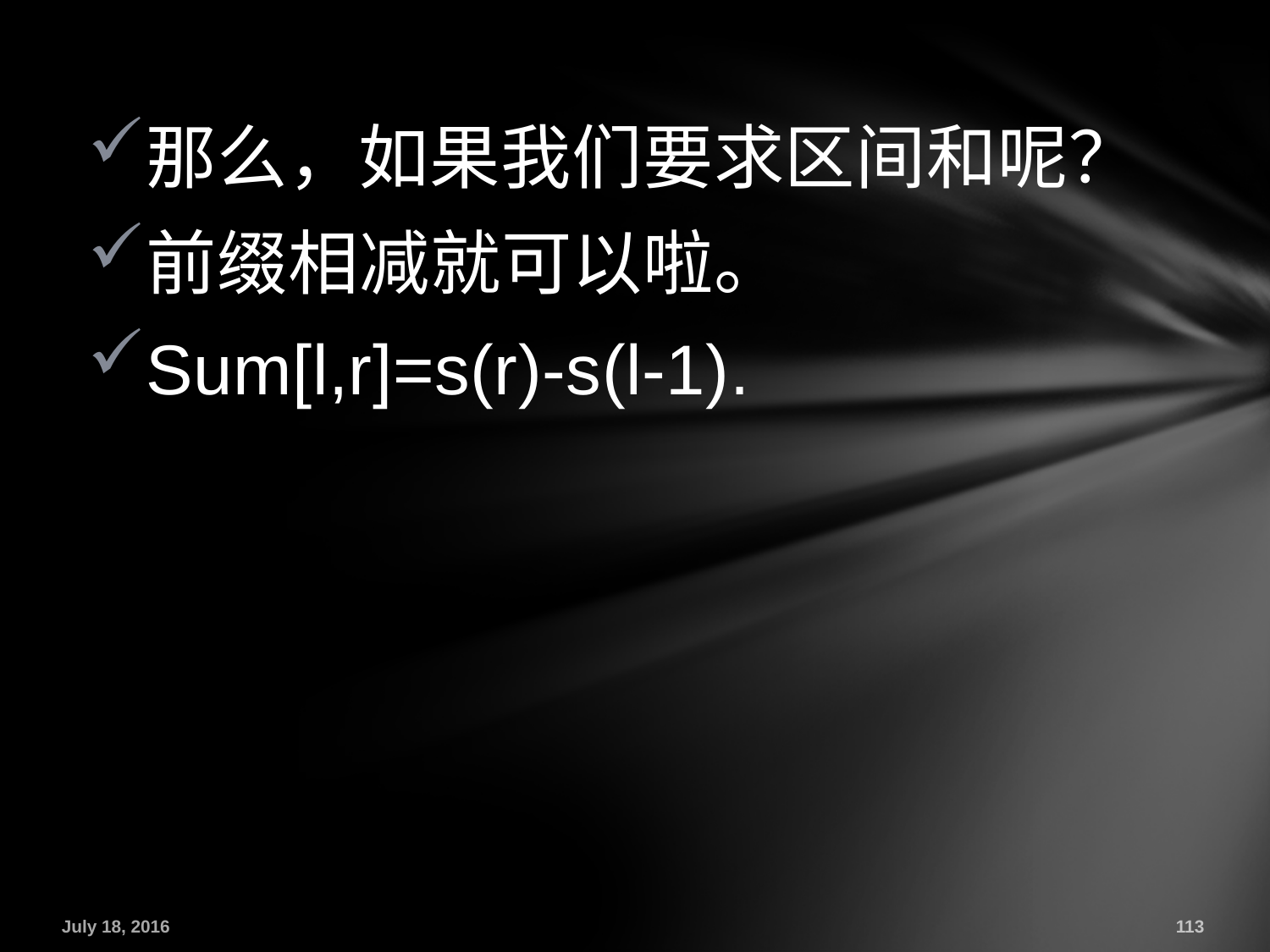

那么，如果我们要求区间和呢？
前缀相减就可以啦。
Sum[l,r]=s(r)-s(l-1).
July 18, 2016

113